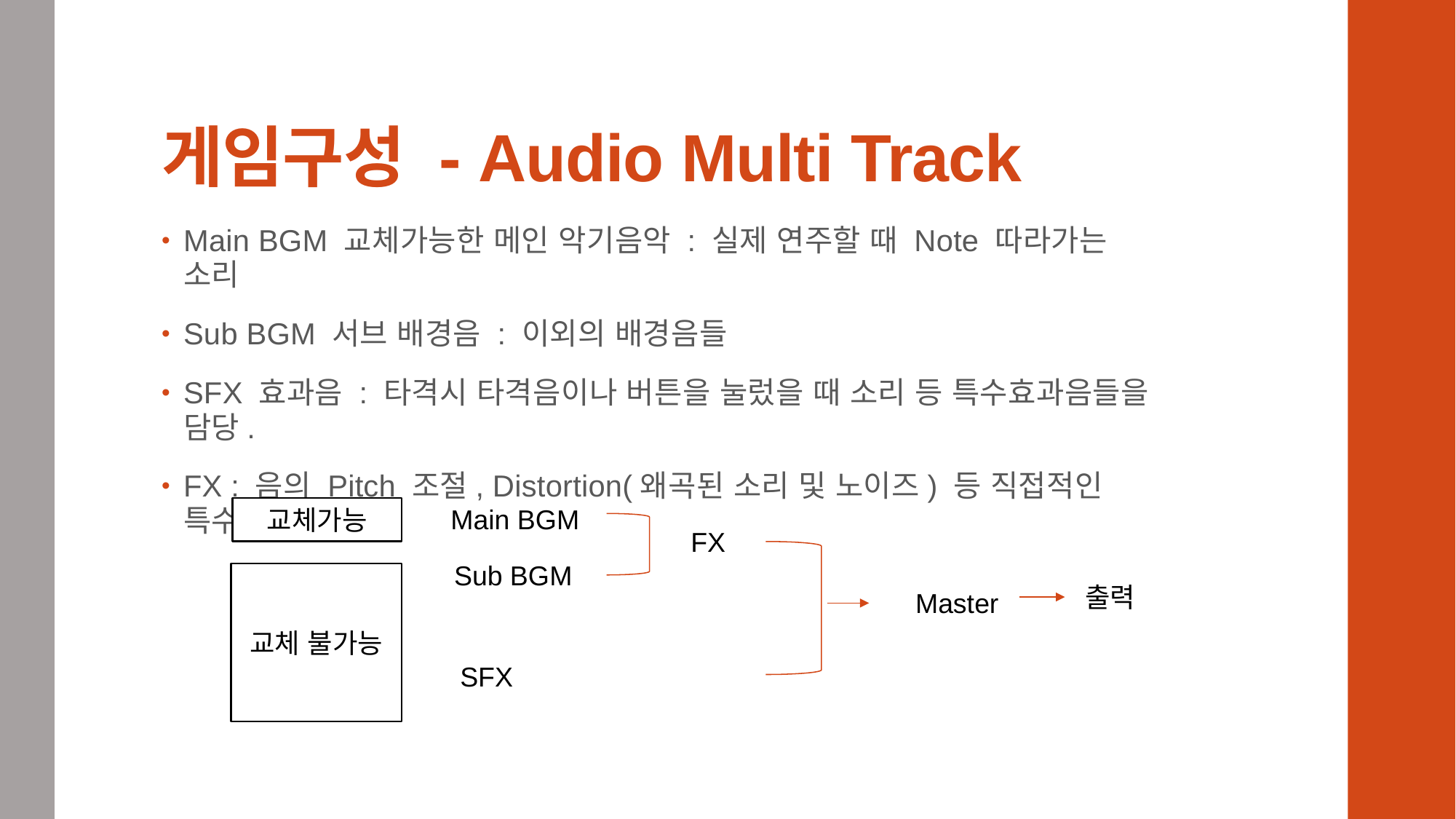

# 게임구성 - Audio Multi Track
Main BGM 교체가능한 메인 악기음악 : 실제 연주할 때 Note 따라가는 소리
Sub BGM 서브 배경음 : 이외의 배경음들
SFX 효과음 : 타격시 타격음이나 버튼을 눌렀을 때 소리 등 특수효과음들을 담당.
FX : 음의 Pitch 조절, Distortion(왜곡된 소리 및 노이즈) 등 직접적인 특수효과

Main BGM
교체가능

FX

Sub BGM
교체 불가능
출력
Master
SFX